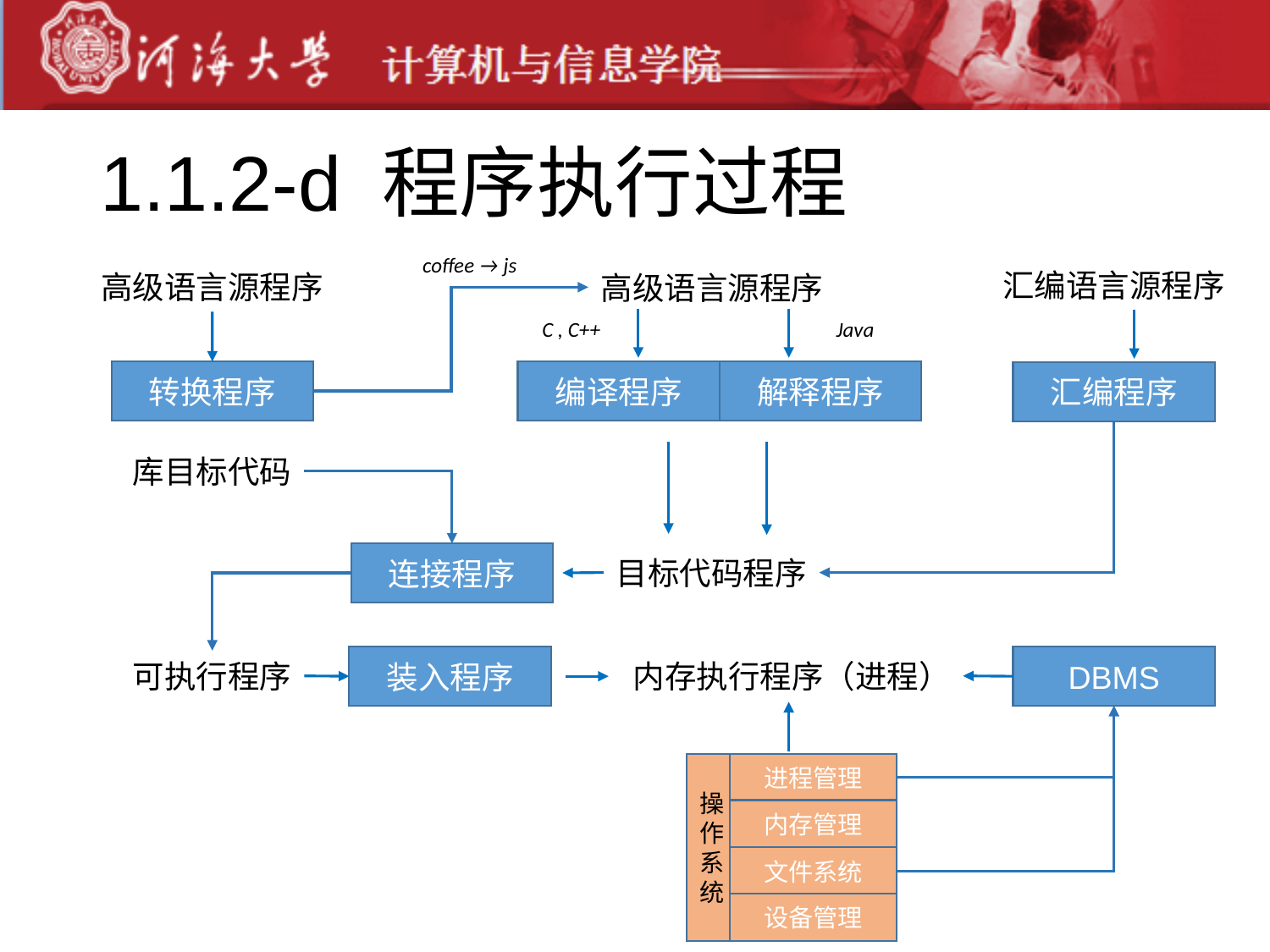

# 1.1.2-d 程序执行过程
coffee → js
汇编语言源程序
高级语言源程序
高级语言源程序
Java
C , C++
转换程序
编译程序
解释程序
汇编程序
库目标代码
连接程序
目标代码程序
装入程序
DBMS
可执行程序
内存执行程序（进程）
操作系统
进程管理
内存管理
文件系统
设备管理